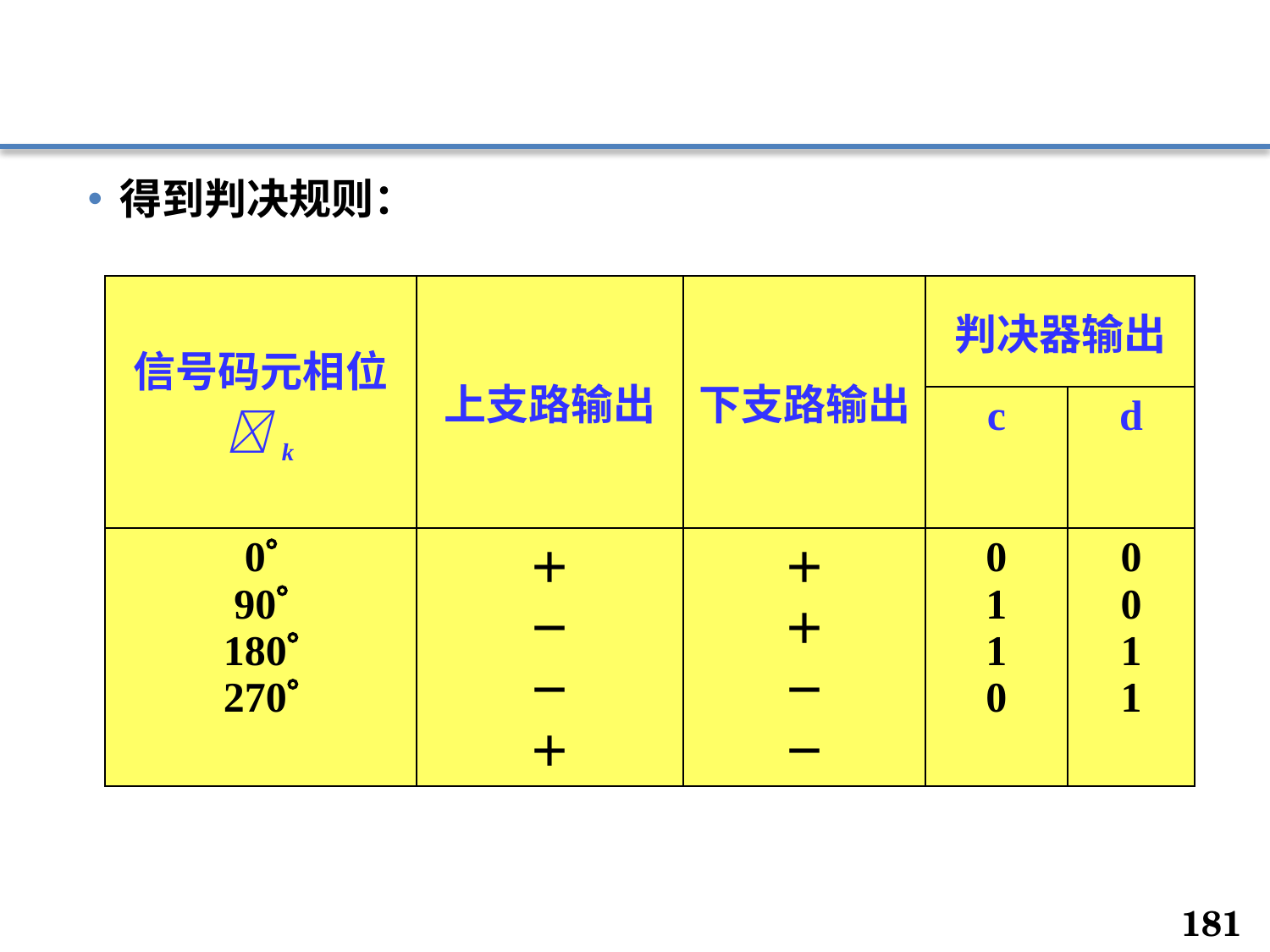

#
得到判决规则：
| 信号码元相位θk | 上支路输出 | 下支路输出 | 判决器输出 |  |
| --- | --- | --- | --- | --- |
|  |  |  | c | d |
| 0° 90° 180° 270° | ＋ － － ＋ | ＋ ＋ － － | 0 1 1 0 | 0 0 1 1 |
181